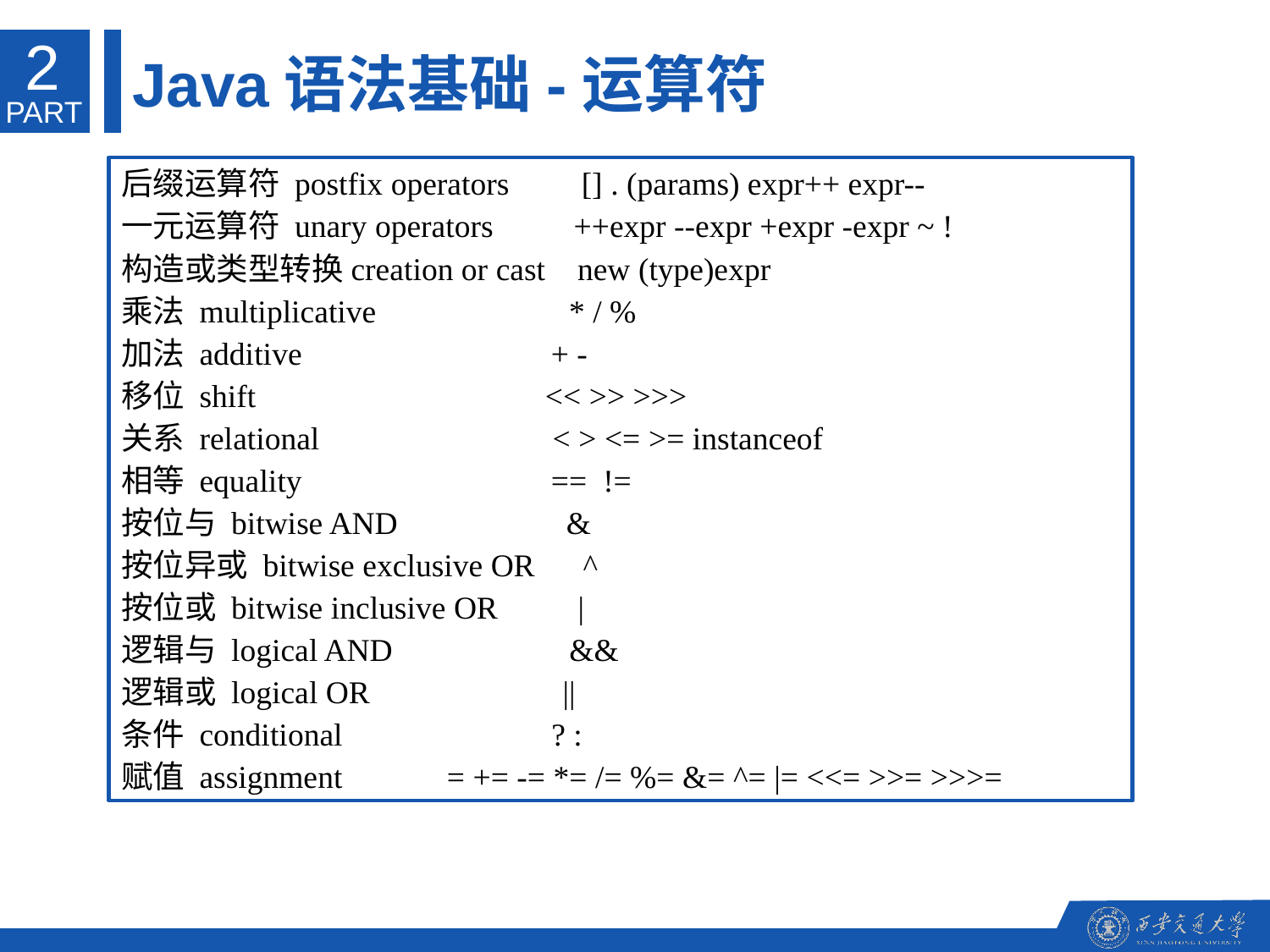

2
Java语法基础-运算符

PART
后缀运算符 postfix operators         [] . (params) expr++ expr--
一元运算符 unary operators          ++expr --expr +expr -expr ~ !
构造或类型转换creation or cast    new (type)expr
乘法 multiplicative                        * / %
加法 additive                               + -
移位 shift                                    << >> >>>
关系 relational                             < > <= >= instanceof
相等 equality                               ==  !=
按位与 bitwise AND                     &
按位异或 bitwise exclusive OR      ^
按位或 bitwise inclusive OR          |
逻辑与 logical AND                      &&
逻辑或 logical OR                        ||
条件 conditional                          ? :
赋值 assignment             = += -= *= /= %= &= ^= |= <<= >>= >>>=